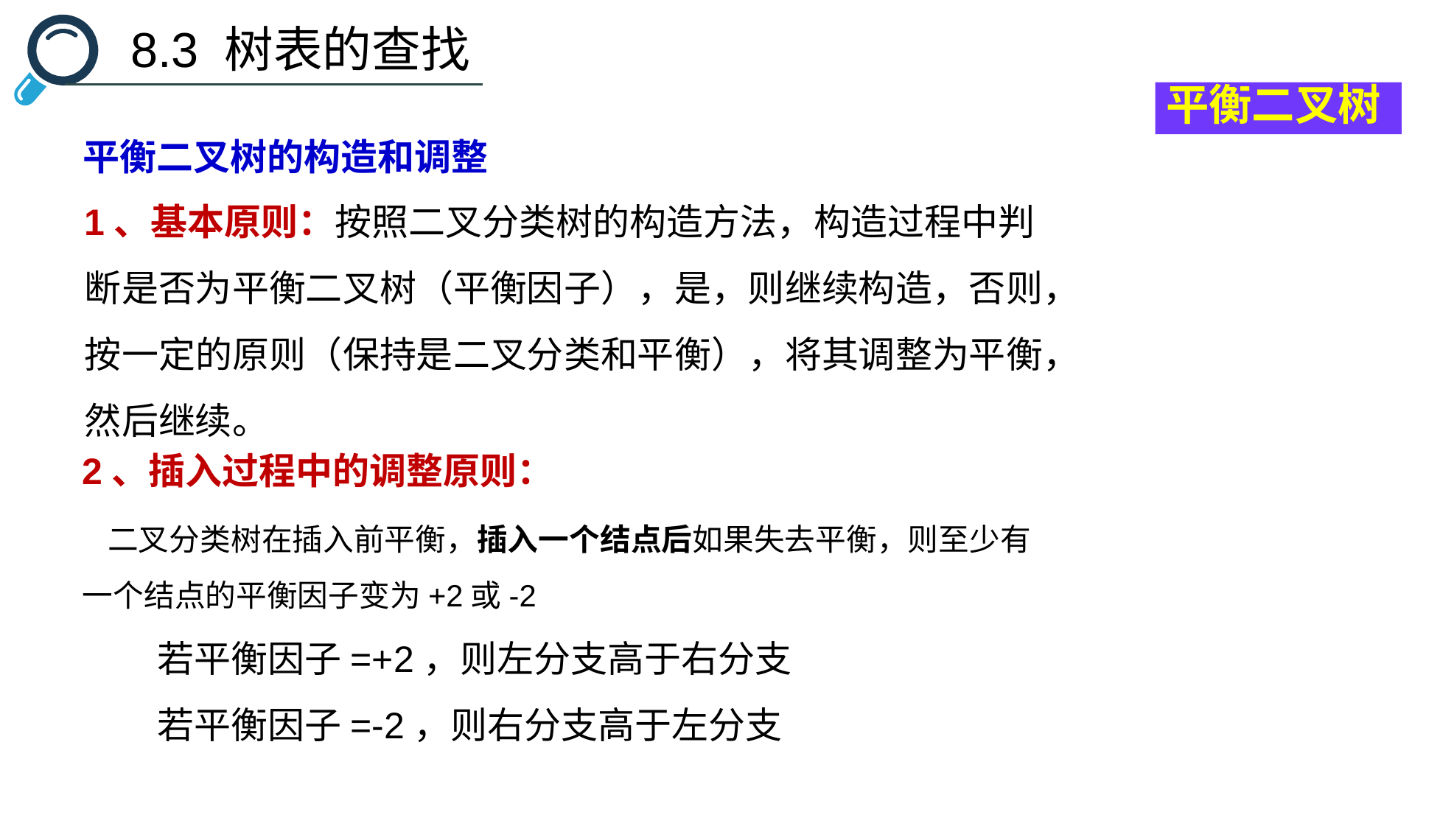

8.3 树表的查找
平衡二叉树
平衡二叉树的构造和调整
1、基本原则：按照二叉分类树的构造方法，构造过程中判断是否为平衡二叉树（平衡因子），是，则继续构造，否则，按一定的原则（保持是二叉分类和平衡），将其调整为平衡，然后继续。
2、插入过程中的调整原则：
  二叉分类树在插入前平衡，插入一个结点后如果失去平衡，则至少有一个结点的平衡因子变为+2或-2
        若平衡因子=+2，则左分支高于右分支
        若平衡因子=-2，则右分支高于左分支